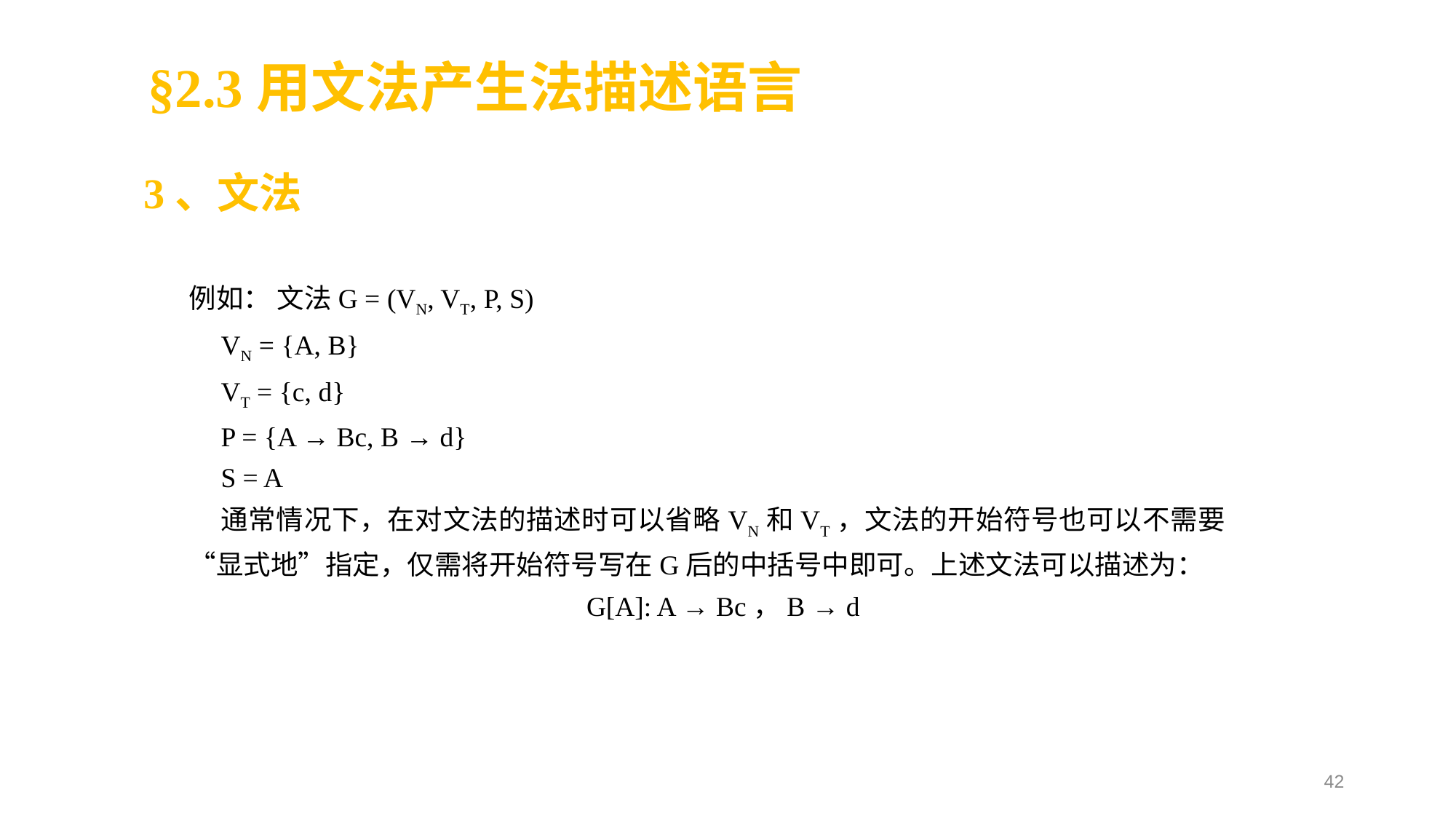

§2.3用文法产生法描述语言
3、文法
例如： 文法G = (VN, VT, P, S)
VN = {A, B}
VT = {c, d}
P = {A → Bc, B → d}
S = A
通常情况下，在对文法的描述时可以省略VN和VT，文法的开始符号也可以不需要“显式地”指定，仅需将开始符号写在G后的中括号中即可。上述文法可以描述为：
G[A]: A → Bc，B → d
42